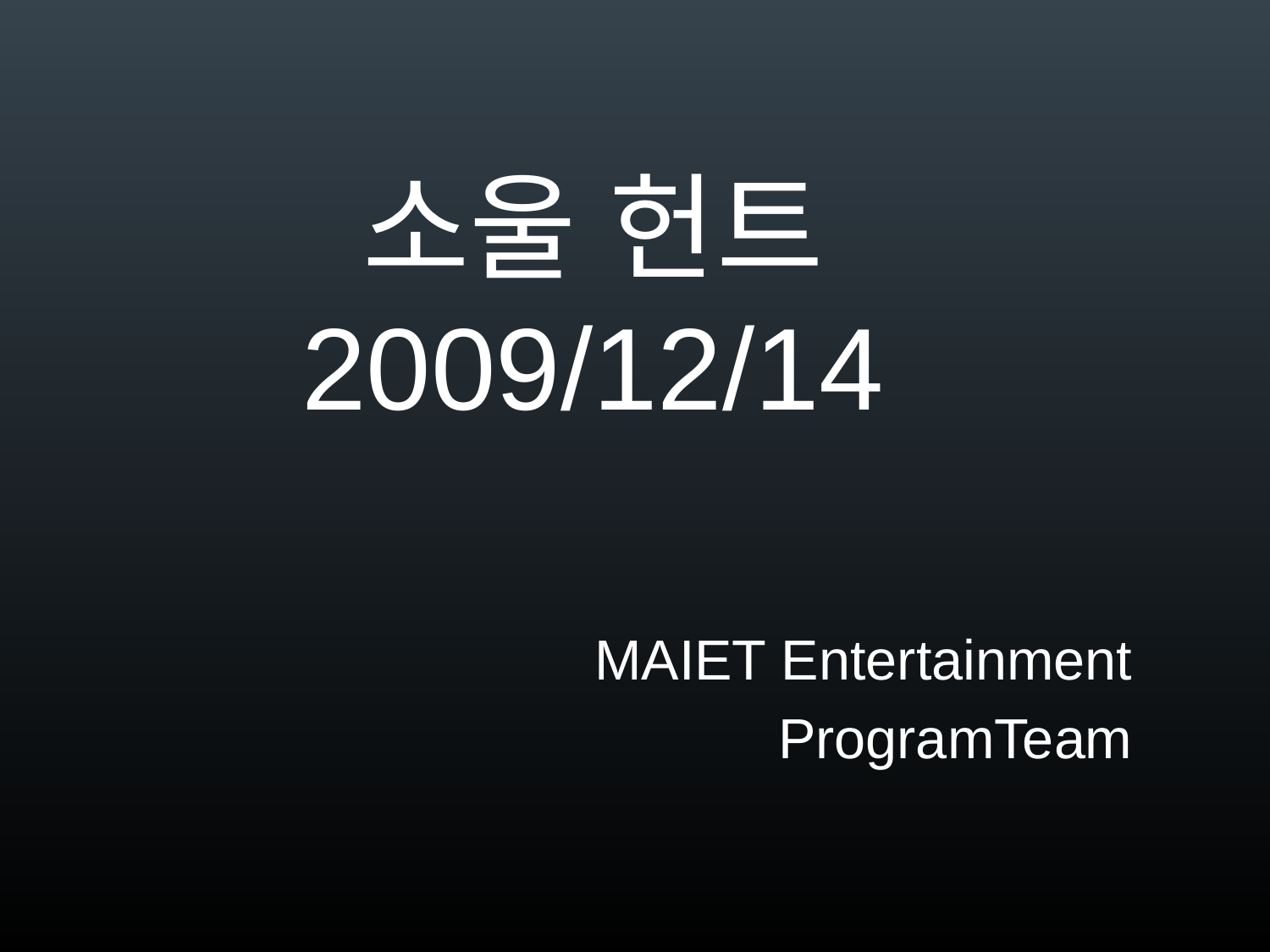

# 소울 헌트 2009/12/14
MAIET Entertainment
ProgramTeam